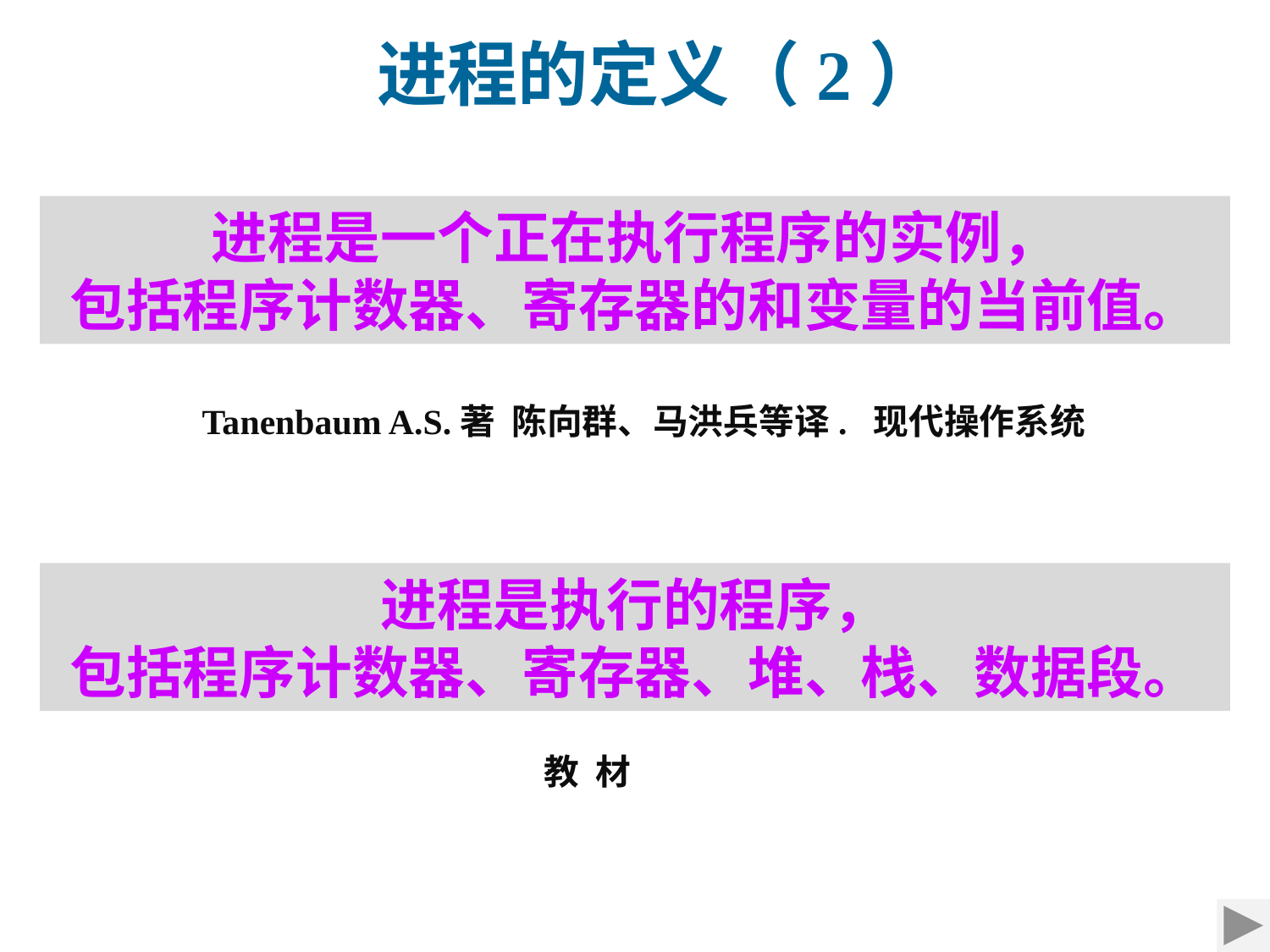

进程的定义（2）
进程是一个正在执行程序的实例，
包括程序计数器、寄存器的和变量的当前值。
Tanenbaum A.S.著  陈向群、马洪兵等译.  现代操作系统
进程是执行的程序，
包括程序计数器、寄存器、堆、栈、数据段。
教  材